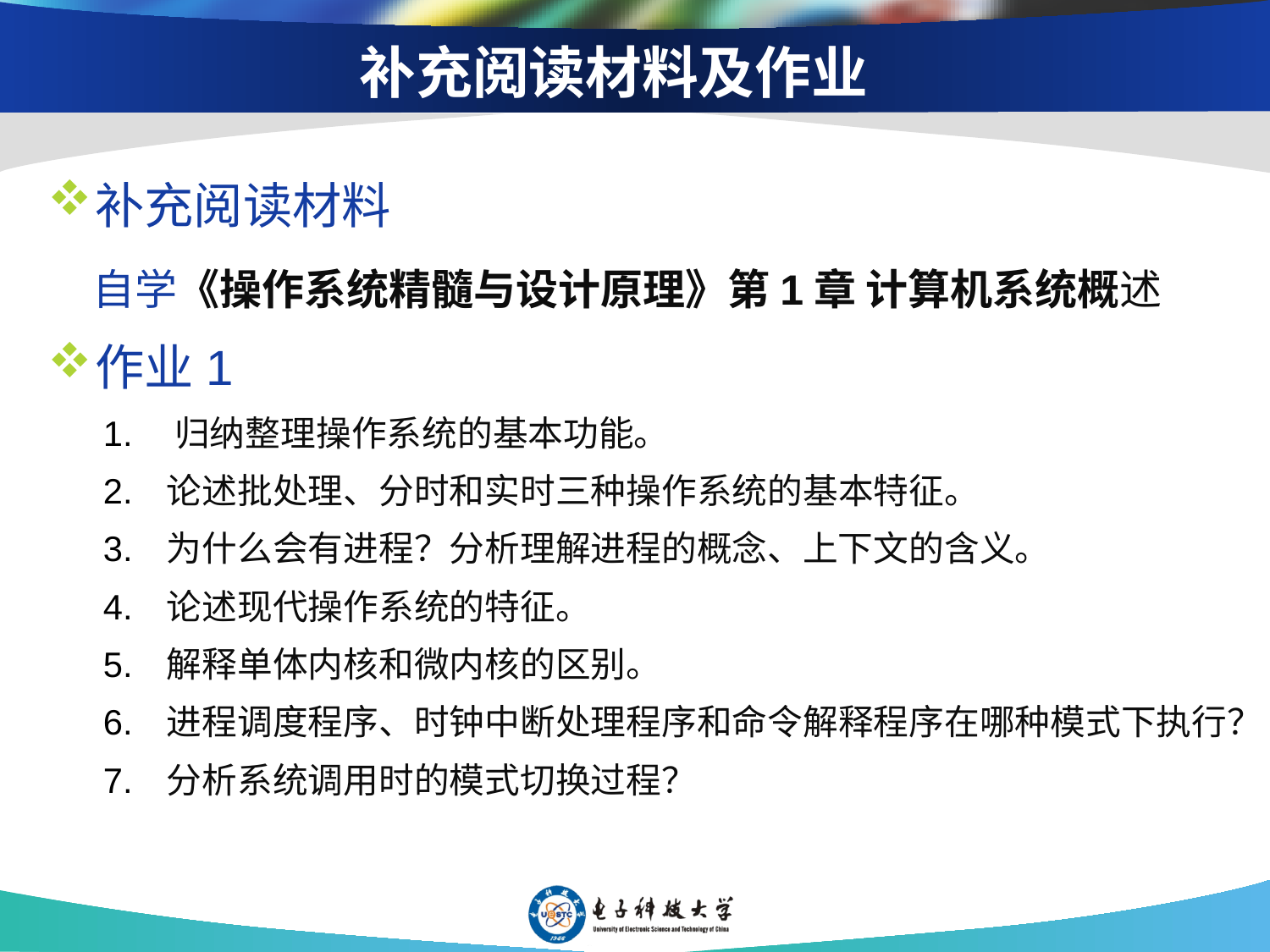

# 补充阅读材料及作业
补充阅读材料
   自学《操作系统精髓与设计原理》第1章 计算机系统概述
作业1
归纳整理操作系统的基本功能。
论述批处理、分时和实时三种操作系统的基本特征。
为什么会有进程？分析理解进程的概念、上下文的含义。
论述现代操作系统的特征。
解释单体内核和微内核的区别。
进程调度程序、时钟中断处理程序和命令解释程序在哪种模式下执行？
分析系统调用时的模式切换过程？